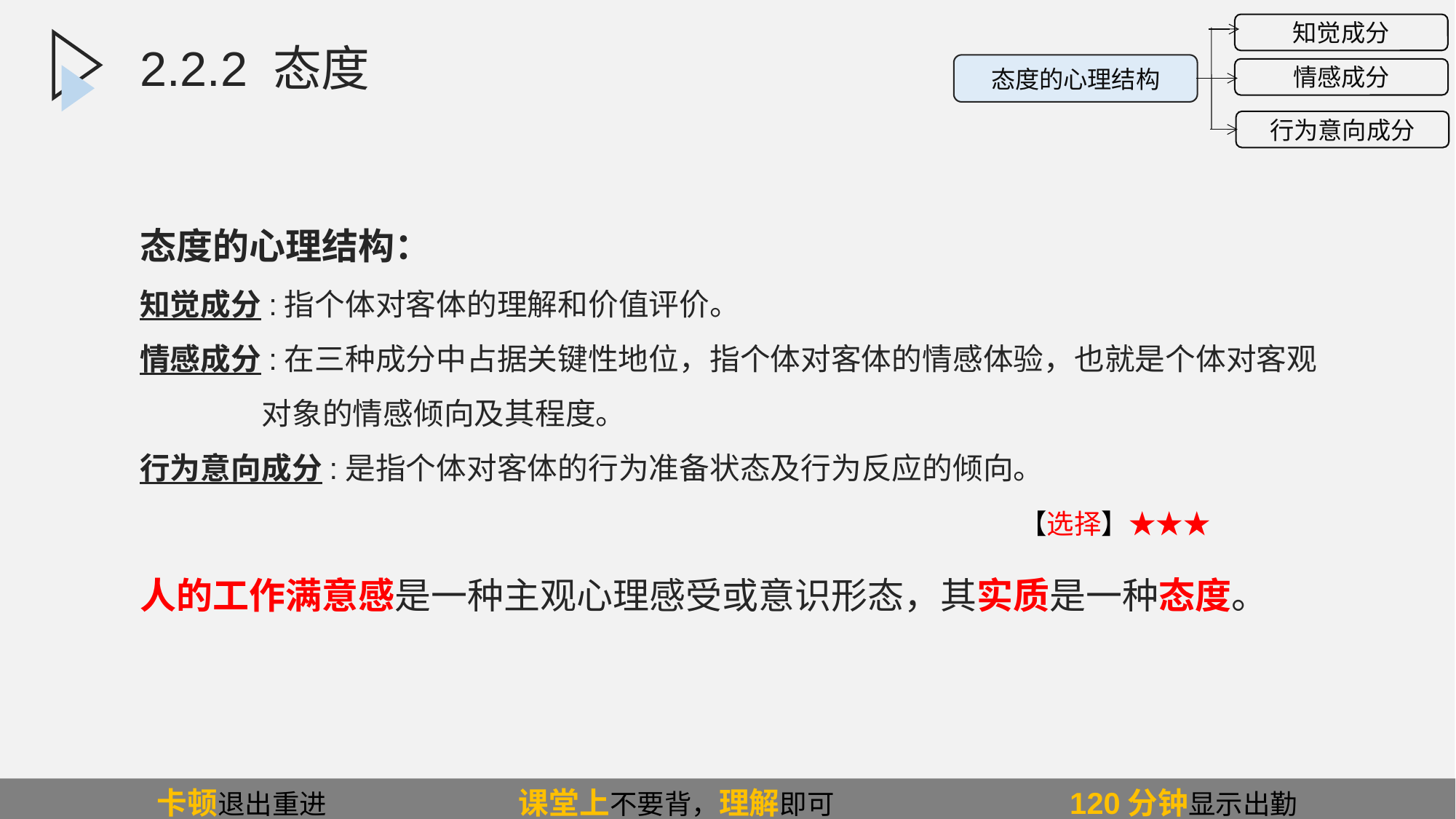

2.2.2.2态度在工作中的功能
知觉成分
情感成分

行为意向成分
态度的心理结构
2.2.2 态度
态度的心理结构：
知觉成分:指个体对客体的理解和价值评价。
情感成分:在三种成分中占据关键性地位，指个体对客体的情感体验，也就是个体对客观
                 对象的情感倾向及其程度。
行为意向成分:是指个体对客体的行为准备状态及行为反应的倾向。

人的工作满意感是一种主观心理感受或意识形态，其实质是一种态度。
【选择】★★★